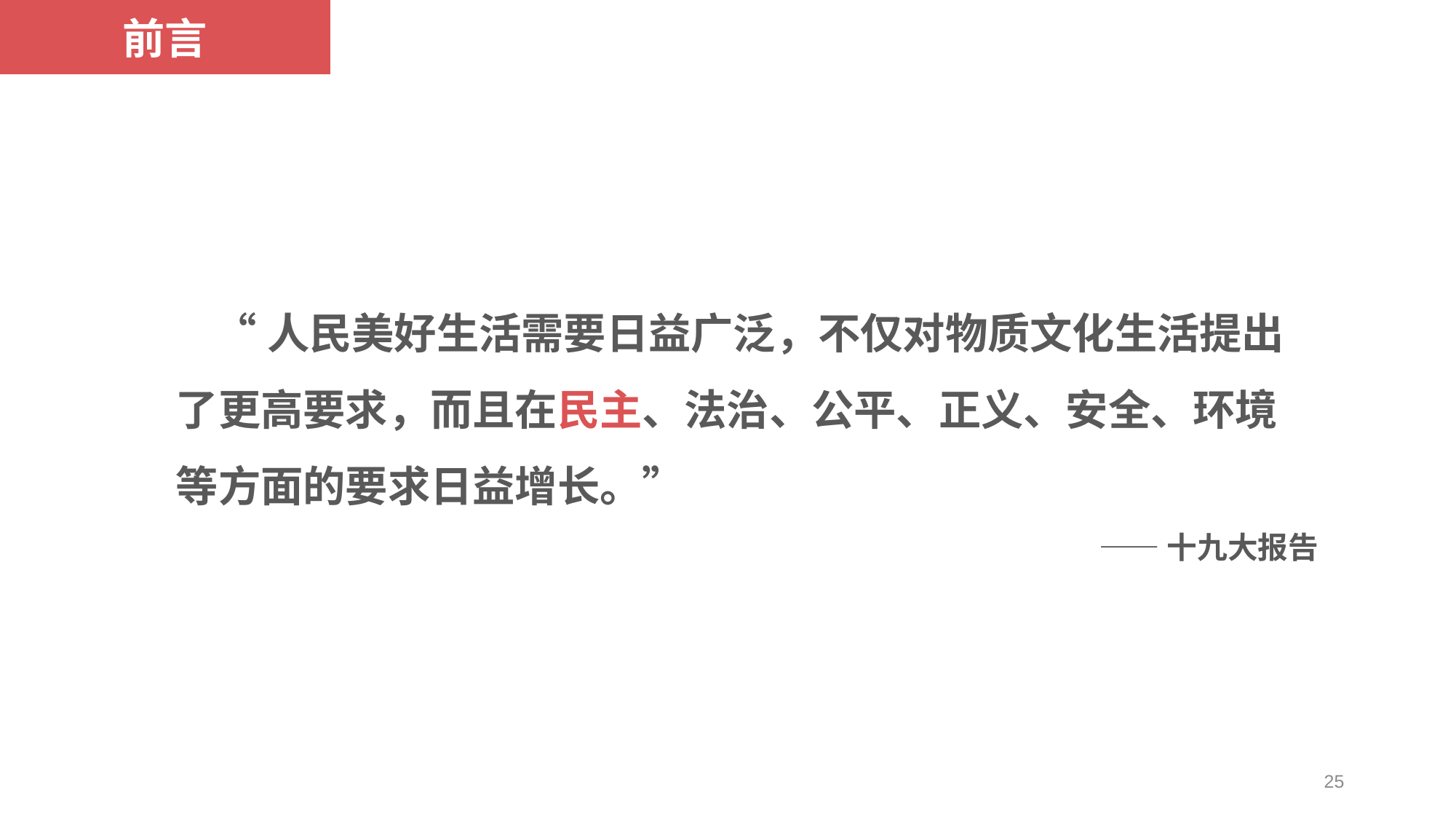

前言
    “人民美好生活需要日益广泛，不仅对物质文化生活提出了更高要求，而且在民主、法治、公平、正义、安全、环境等方面的要求日益增长。”
——十九大报告

25